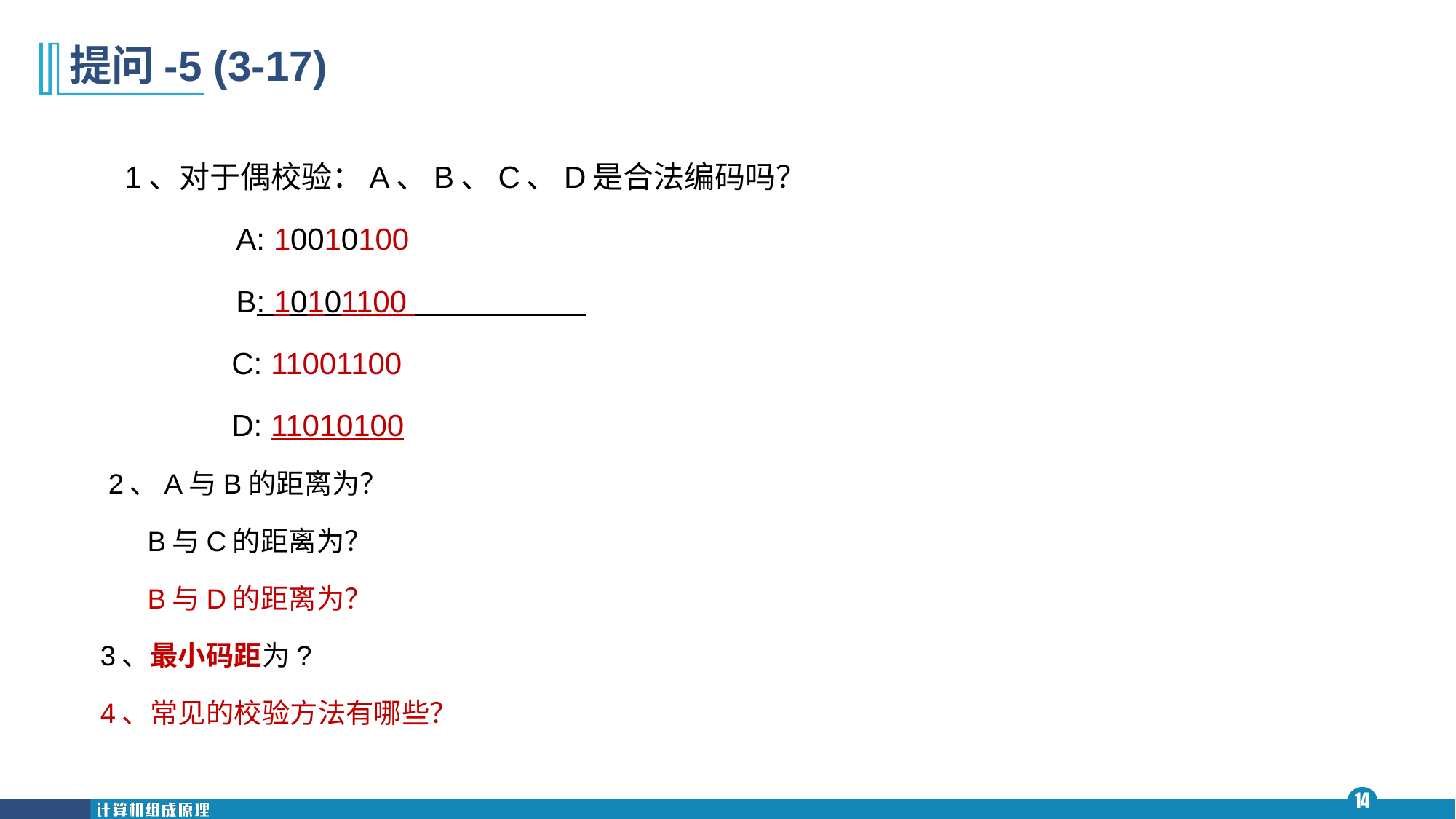

# 提问-5 (3-17)
1、对于偶校验：A、B、C、D是合法编码吗？
             A: 10010100
             B: 10101100
                   C: 11001100
                   D: 11010100
     2、A与B的距离为？
          B与C的距离为？
          B与D的距离为？
    3、最小码距为?
    4、常见的校验方法有哪些？